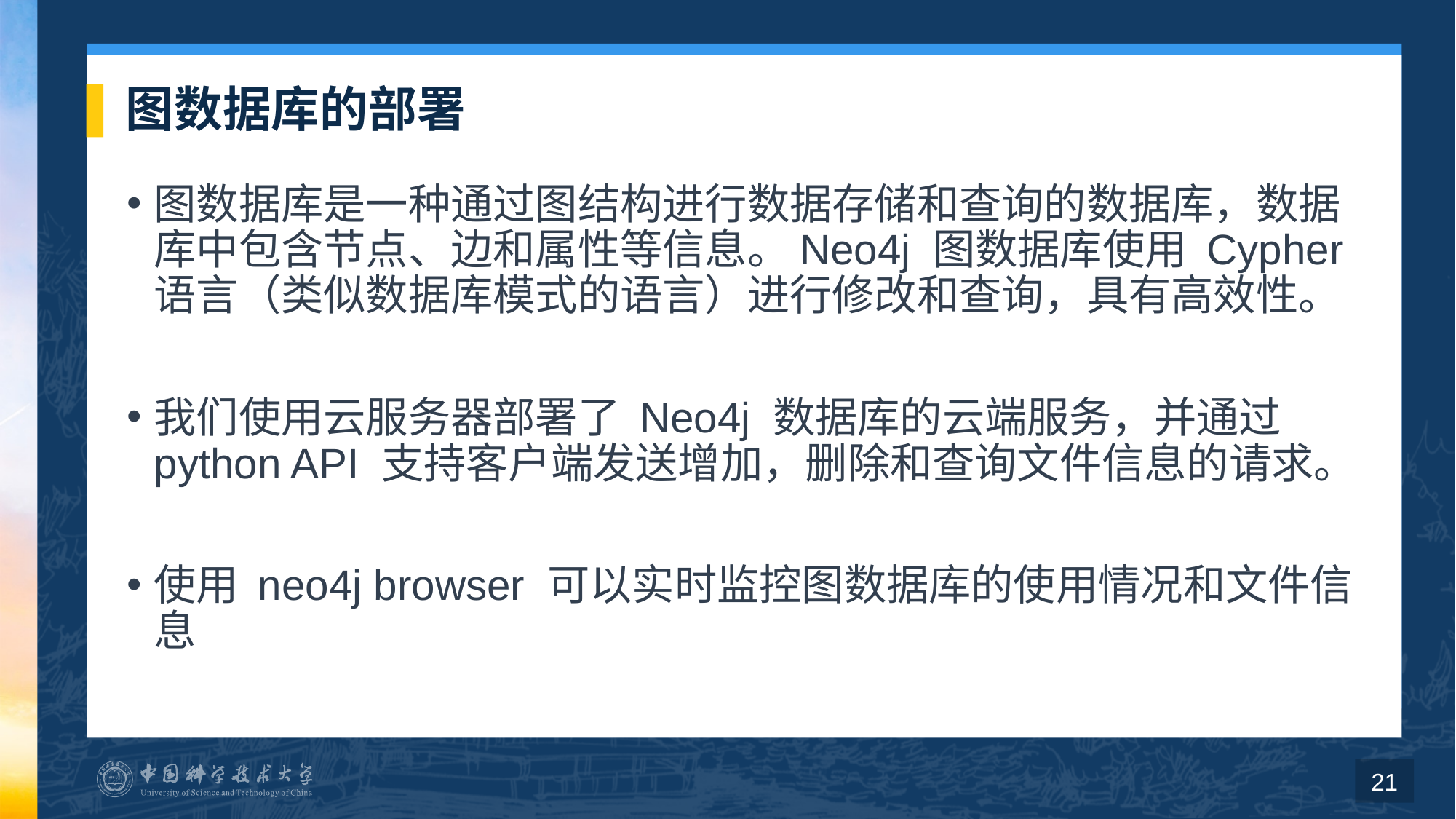

# 图数据库的部署
图数据库是一种通过图结构进行数据存储和查询的数据库，数据库中包含节点、边和属性等信息。Neo4j 图数据库使用 Cypher 语言（类似数据库模式的语言）进行修改和查询，具有高效性。

我们使用云服务器部署了 Neo4j 数据库的云端服务，并通过 python API 支持客户端发送增加，删除和查询文件信息的请求。

使用 neo4j browser 可以实时监控图数据库的使用情况和文件信息

21